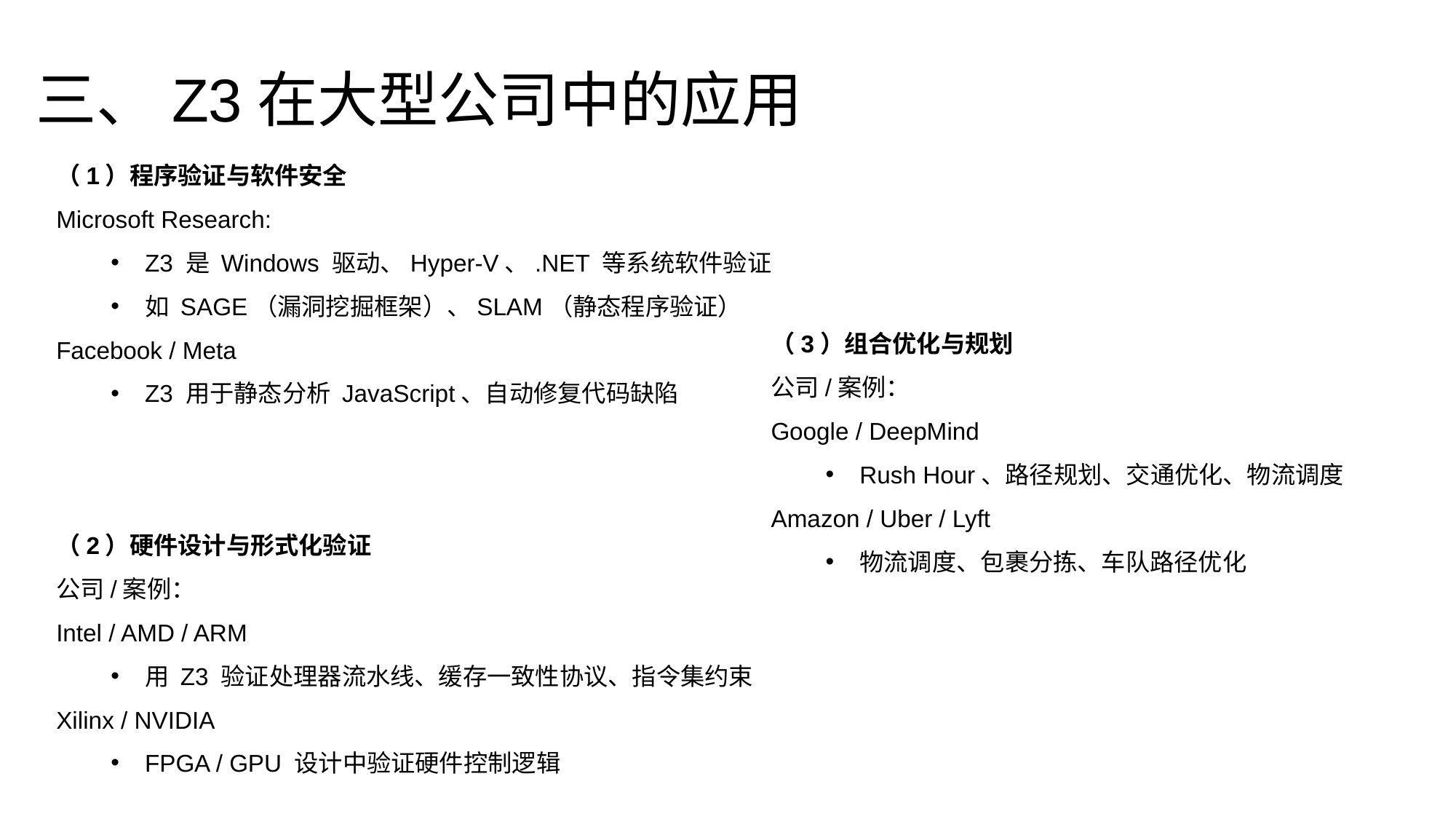

三、Z3在大型公司中的应用
（1）程序验证与软件安全
Microsoft Research:
Z3 是 Windows 驱动、Hyper-V、.NET 等系统软件验证
如 SAGE（漏洞挖掘框架）、SLAM（静态程序验证）
Facebook / Meta
Z3 用于静态分析 JavaScript、自动修复代码缺陷

（3）组合优化与规划
公司/案例：
Google / DeepMind
Rush Hour、路径规划、交通优化、物流调度
Amazon / Uber / Lyft
物流调度、包裹分拣、车队路径优化

（2）硬件设计与形式化验证
公司/案例：
Intel / AMD / ARM
用 Z3 验证处理器流水线、缓存一致性协议、指令集约束
Xilinx / NVIDIA
FPGA / GPU 设计中验证硬件控制逻辑